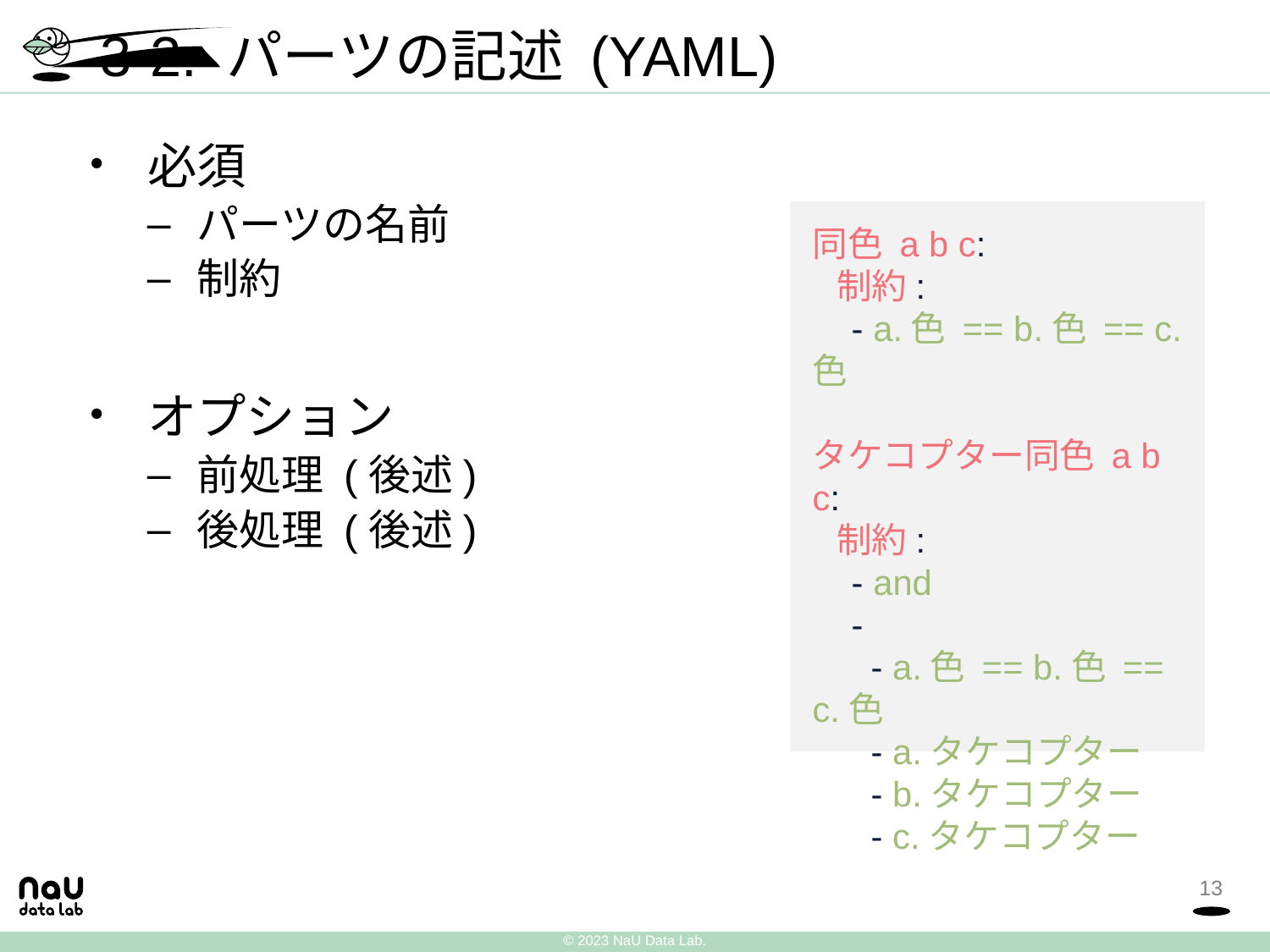

# 3-2. パーツの記述 (YAML)
必須
パーツの名前
制約

オプション
前処理 (後述)
後処理 (後述)

同色 a b c:
  制約:
    - a.色 == b.色 == c.色
タケコプター同色 a b c:
  制約:
    - and
    -
      - a.色 == b.色 == c.色
      - a.タケコプター
      - b.タケコプター
      - c.タケコプター